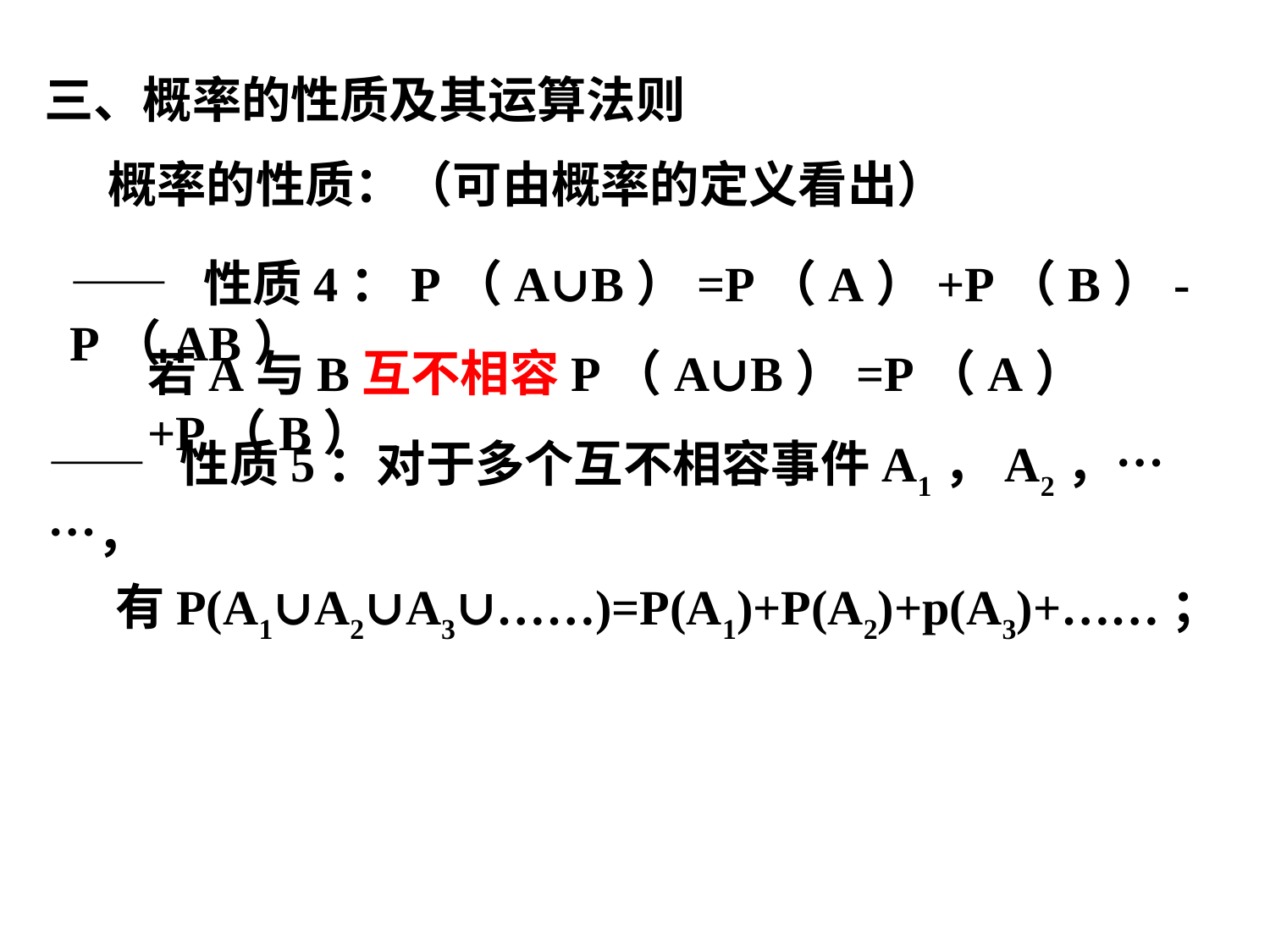

三、概率的性质及其运算法则
概率的性质：（可由概率的定义看出）
——  性质4：P（A∪B）=P（A）+P（B）-P（AB）
若A与B互不相容P（A∪B）=P（A）+P（B）
——  性质5：对于多个互不相容事件A1，A2，……，
     有P(A1∪A2∪A3∪……)=P(A1)+P(A2)+p(A3)+……；